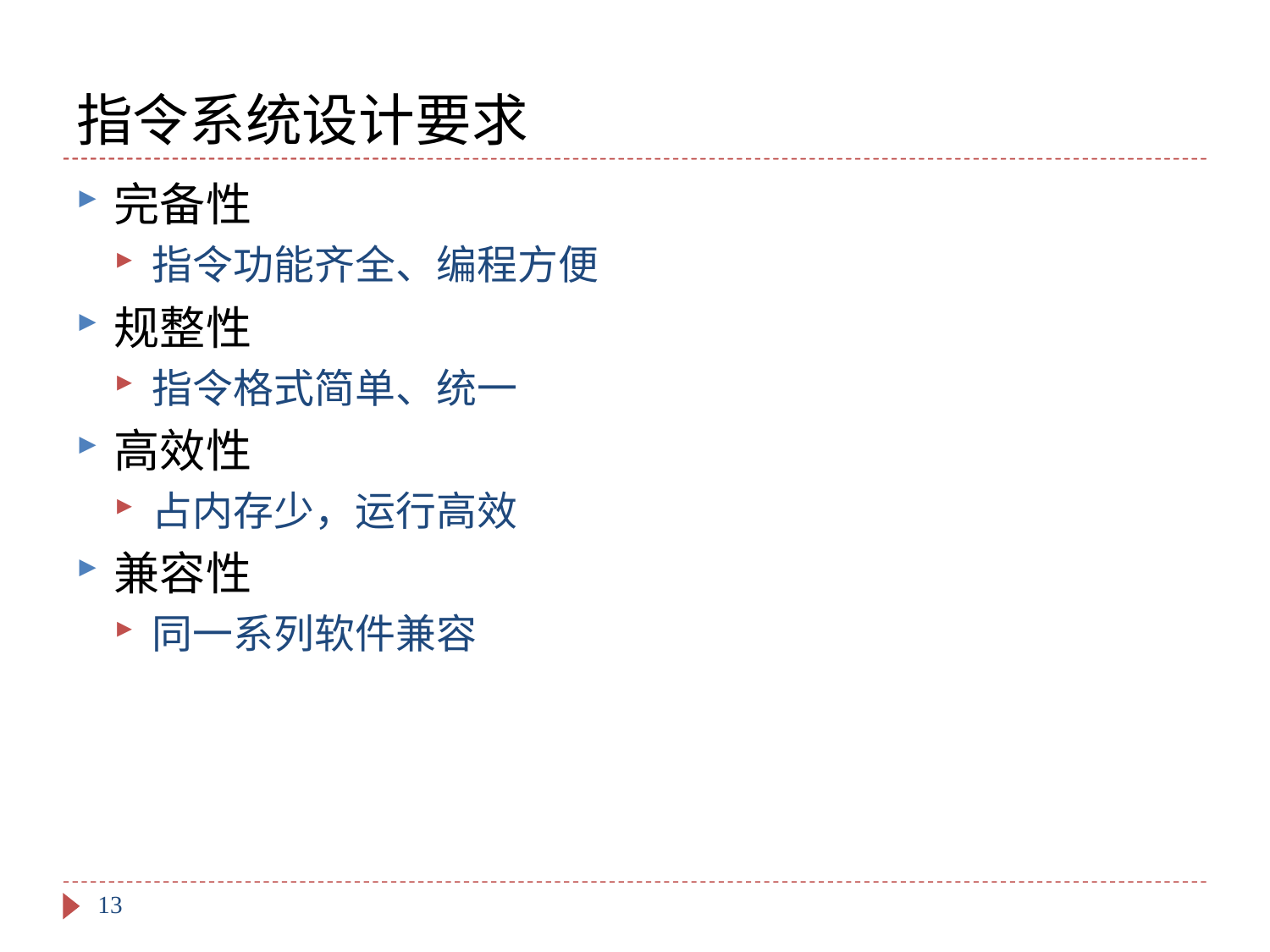

# 指令系统设计要求
完备性
指令功能齐全、编程方便
规整性
指令格式简单、统一
高效性
占内存少，运行高效
兼容性
同一系列软件兼容

13